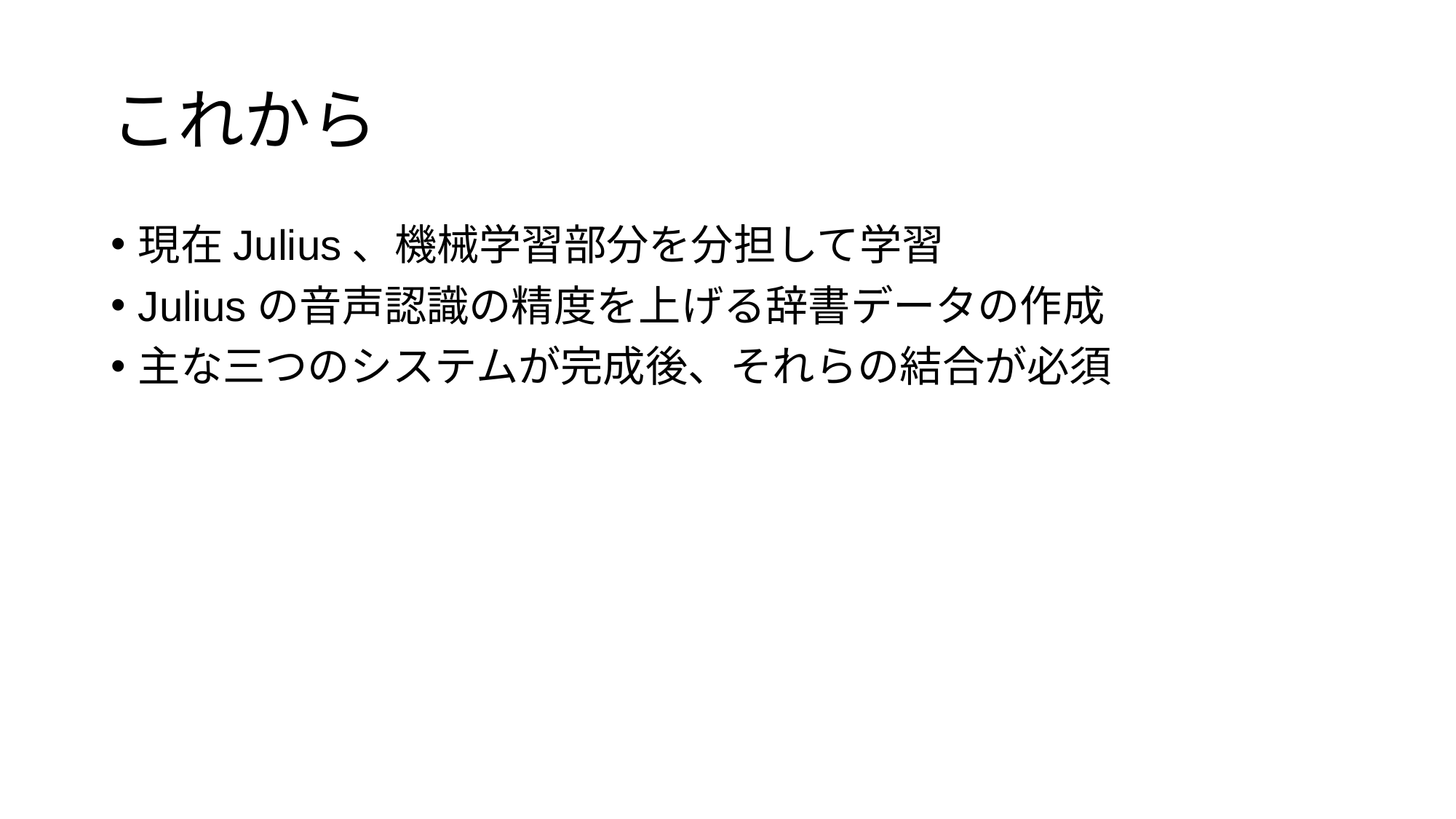

# これから
現在Julius、機械学習部分を分担して学習
Juliusの音声認識の精度を上げる辞書データの作成
主な三つのシステムが完成後、それらの結合が必須